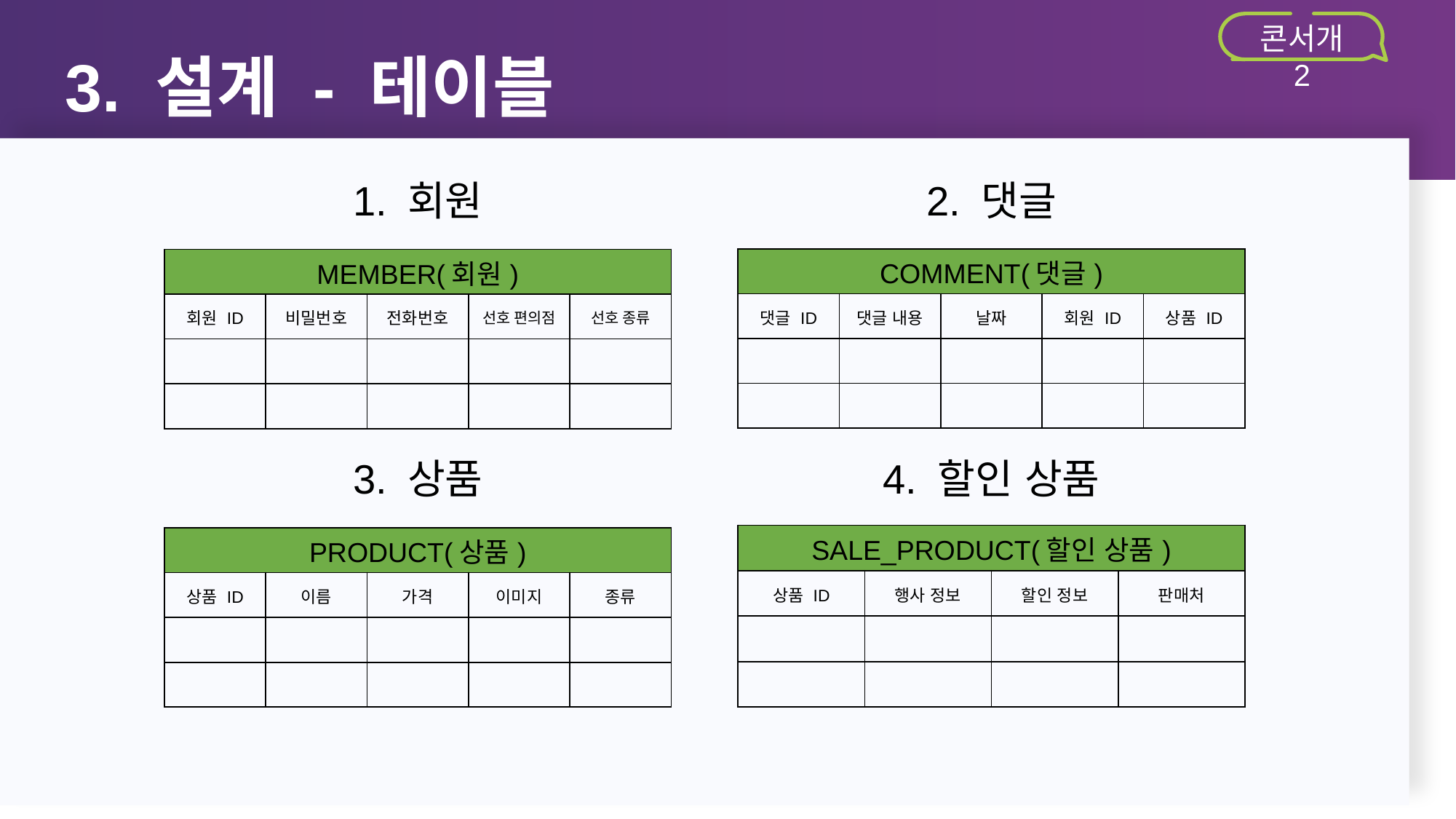

3. 설계 - 테이블

콘서개 2

2. 댓글
1. 회원
| COMMENT(댓글) |  |  |  |  |
| --- | --- | --- | --- | --- |
| 댓글 ID | 댓글 내용 | 날짜 | 회원 ID | 상품 ID |
|  |  |  |  |  |
|  |  |  |  |  |
| MEMBER(회원) |  |  |  |  |
| --- | --- | --- | --- | --- |
| 회원 ID | 비밀번호 | 전화번호 | 선호 편의점 | 선호 종류 |
|  |  |  |  |  |
|  |  |  |  |  |
4. 할인 상품
3. 상품
| SALE\_PRODUCT(할인 상품) |  |  |  |
| --- | --- | --- | --- |
| 상품 ID | 행사 정보 | 할인 정보 | 판매처 |
|  |  |  |  |
|  |  |  |  |
| PRODUCT(상품) |  |  |  |  |
| --- | --- | --- | --- | --- |
| 상품 ID | 이름 | 가격 | 이미지 | 종류 |
|  |  |  |  |  |
|  |  |  |  |  |